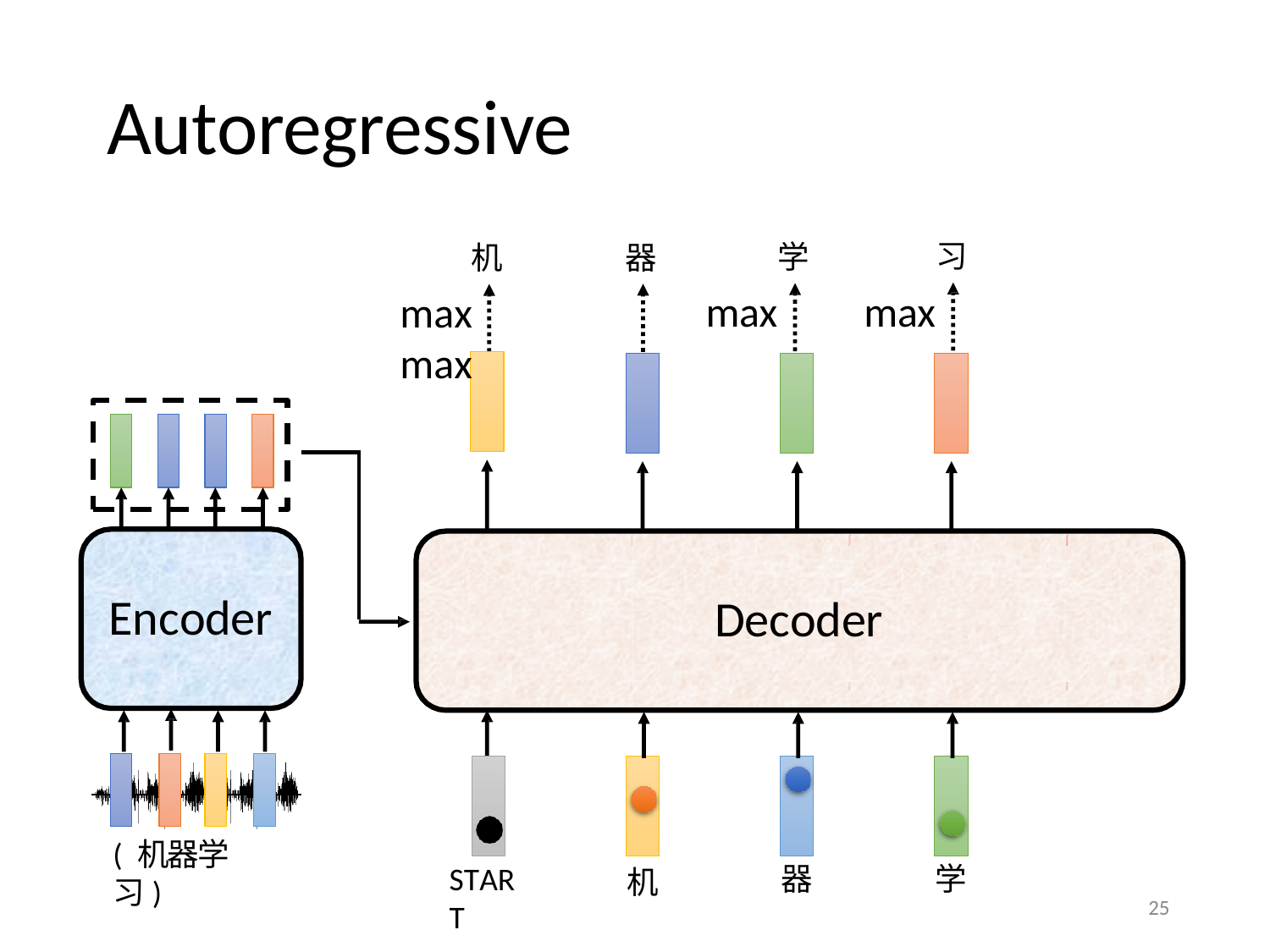

# Autoregressive
习
max
学
max
器
机

max	max

Encoder
Decoder

( 机器学习)
START
学
器
机
25